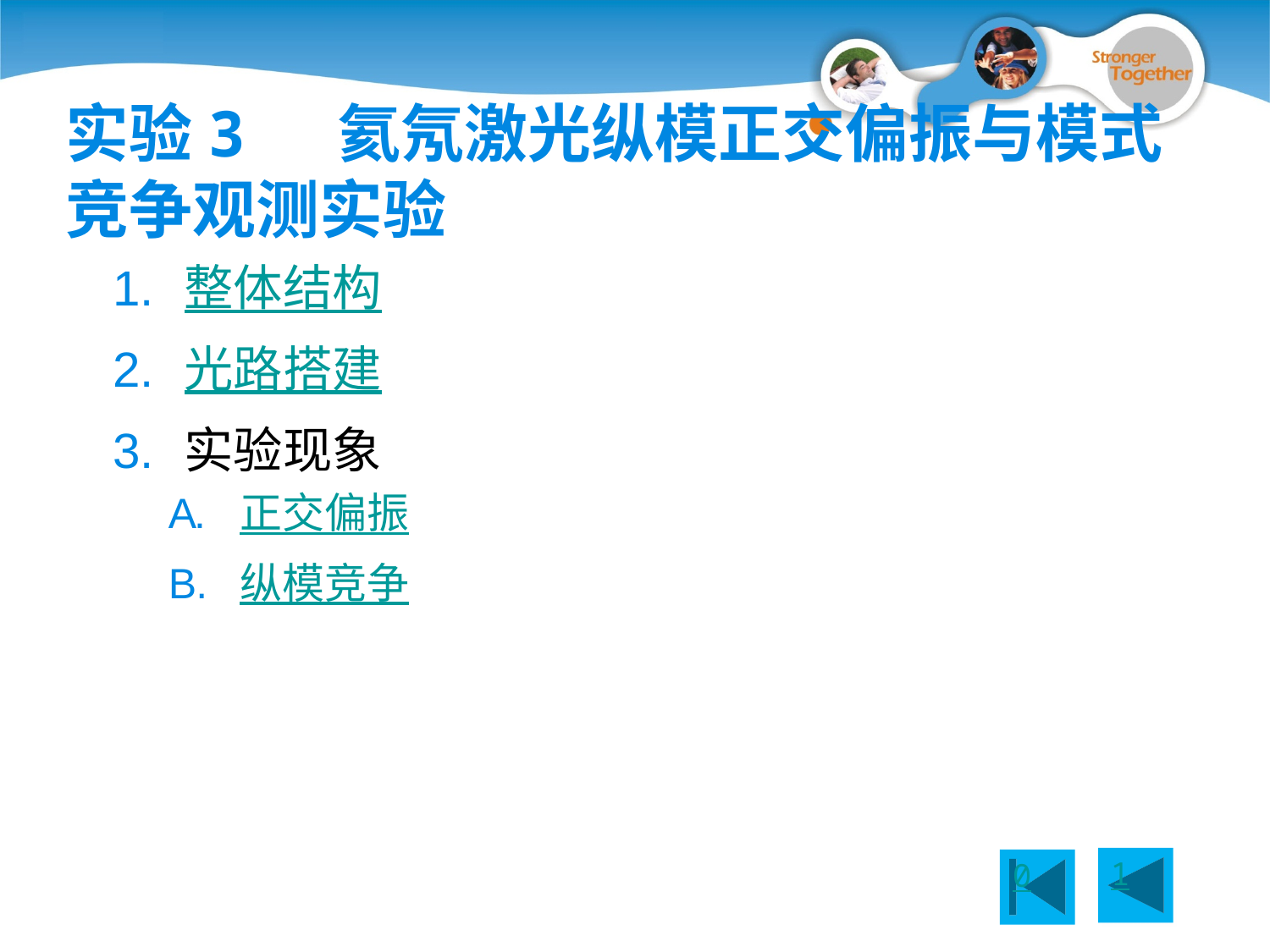

# 实验3  氦氖激光纵模正交偏振与模式竞争观测实验
整体结构
光路搭建
实验现象
正交偏振
纵模竞争
1
0